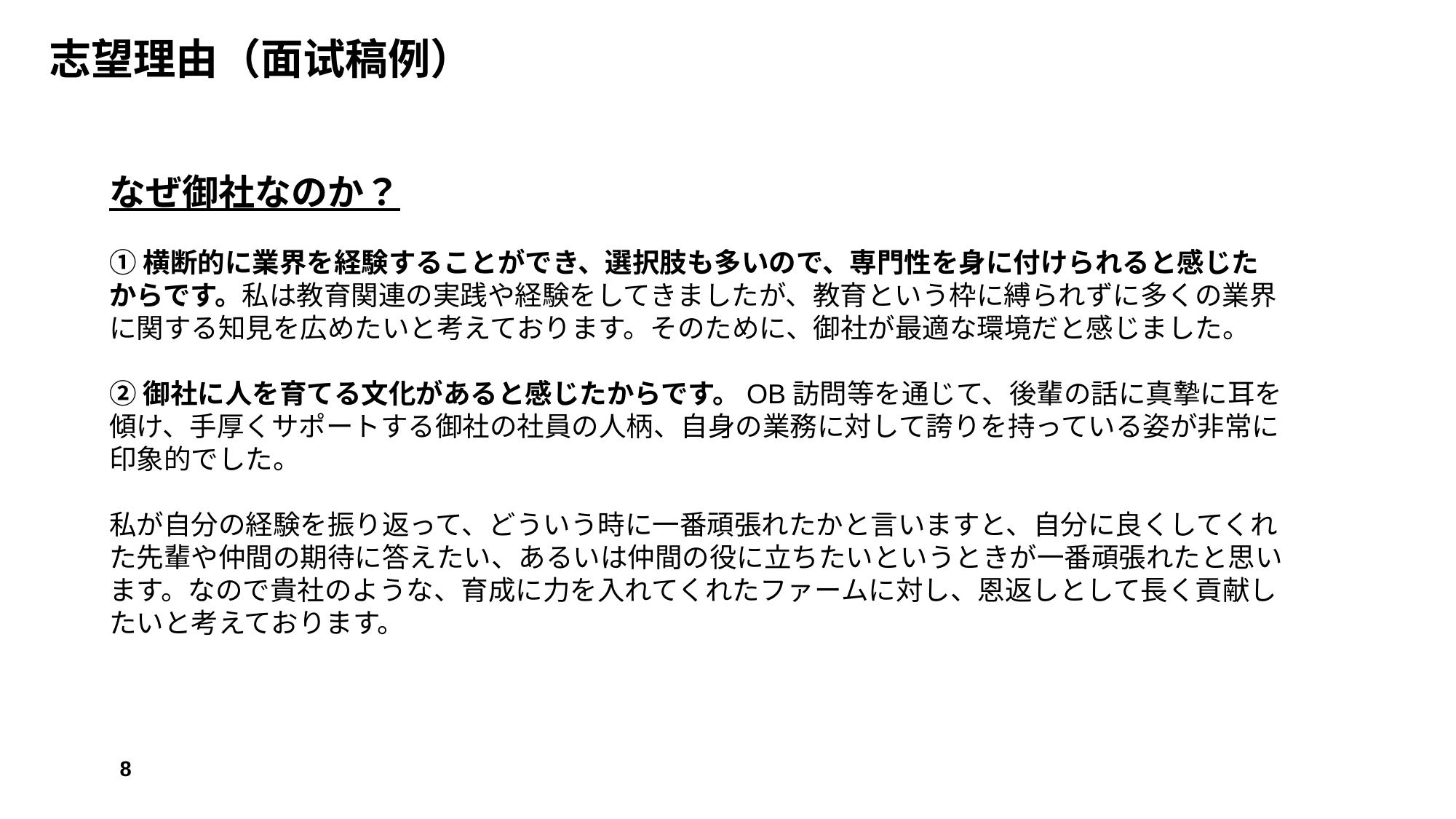

# 志望理由（面试稿例）
なぜ御社なのか？

①横断的に業界を経験することができ、選択肢も多いので、専門性を身に付けられると感じたからです。私は教育関連の実践や経験をしてきましたが、教育という枠に縛られずに多くの業界に関する知見を広めたいと考えております。そのために、御社が最適な環境だと感じました。

②御社に人を育てる文化があると感じたからです。OB訪問等を通じて、後輩の話に真摯に耳を傾け、手厚くサポートする御社の社員の人柄、自身の業務に対して誇りを持っている姿が非常に印象的でした。

私が自分の経験を振り返って、どういう時に一番頑張れたかと言いますと、自分に良くしてくれた先輩や仲間の期待に答えたい、あるいは仲間の役に立ちたいというときが一番頑張れたと思います。なので貴社のような、育成に力を入れてくれたファームに対し、恩返しとして長く貢献したいと考えております。
8